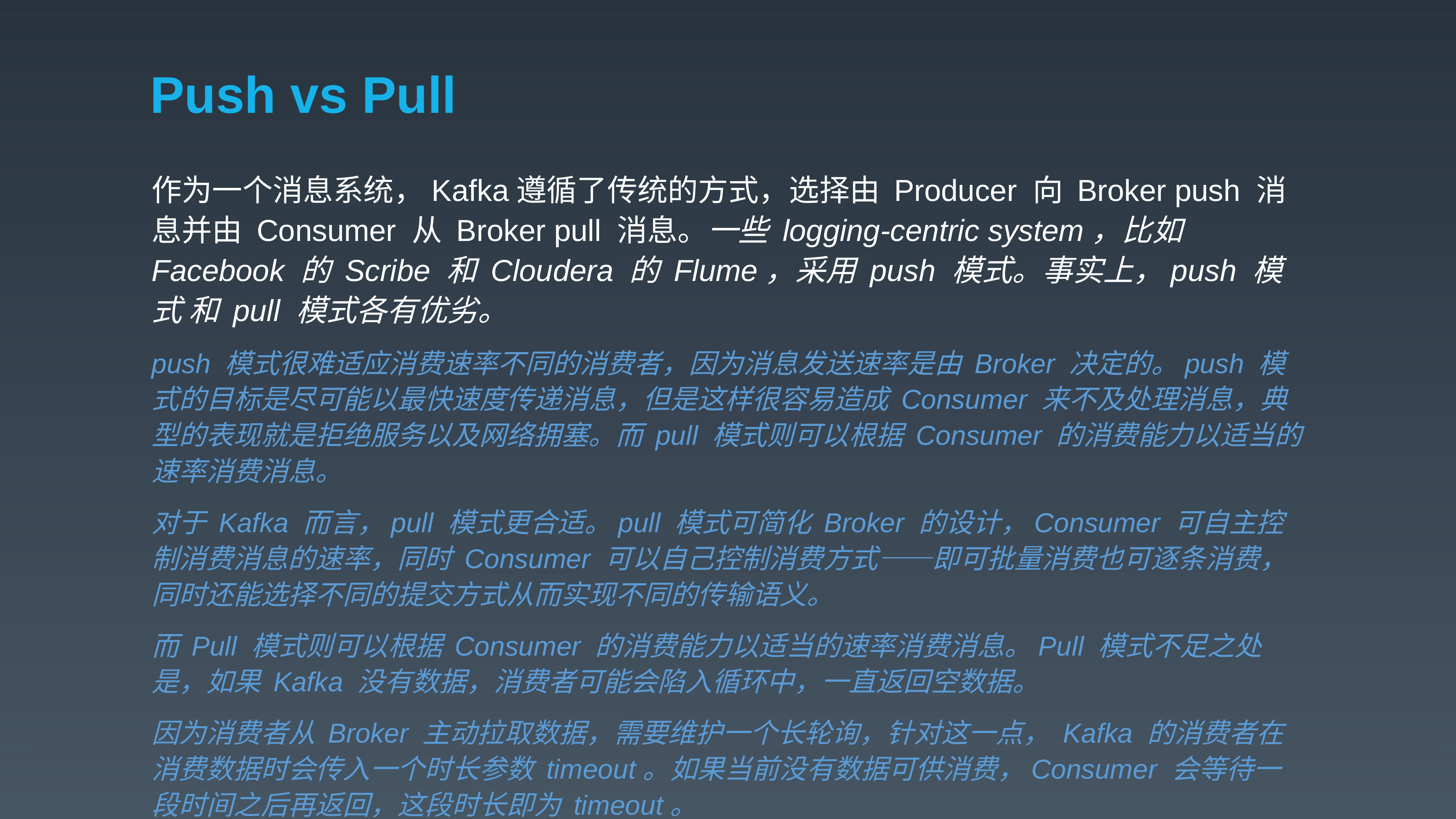

# Push vs Pull
作为一个消息系统，Kafka遵循了传统的方式，选择由 Producer 向 Broker push 消息并由 Consumer 从 Broker pull 消息。一些 logging-centric system，比如 Facebook 的 Scribe 和 Cloudera 的 Flume，采用 push 模式。事实上，push 模式 和 pull 模式各有优劣。
push 模式很难适应消费速率不同的消费者，因为消息发送速率是由 Broker 决定的。push 模式的目标是尽可能以最快速度传递消息，但是这样很容易造成 Consumer 来不及处理消息，典型的表现就是拒绝服务以及网络拥塞。而 pull 模式则可以根据 Consumer 的消费能力以适当的速率消费消息。
对于 Kafka 而言，pull 模式更合适。pull 模式可简化 Broker 的设计，Consumer 可自主控制消费消息的速率，同时 Consumer 可以自己控制消费方式——即可批量消费也可逐条消费，同时还能选择不同的提交方式从而实现不同的传输语义。
而 Pull 模式则可以根据 Consumer 的消费能力以适当的速率消费消息。Pull 模式不足之处是，如果 Kafka 没有数据，消费者可能会陷入循环中，一直返回空数据。
因为消费者从 Broker 主动拉取数据，需要维护一个长轮询，针对这一点， Kafka 的消费者在消费数据时会传入一个时长参数 timeout。如果当前没有数据可供消费，Consumer 会等待一段时间之后再返回，这段时长即为 timeout。